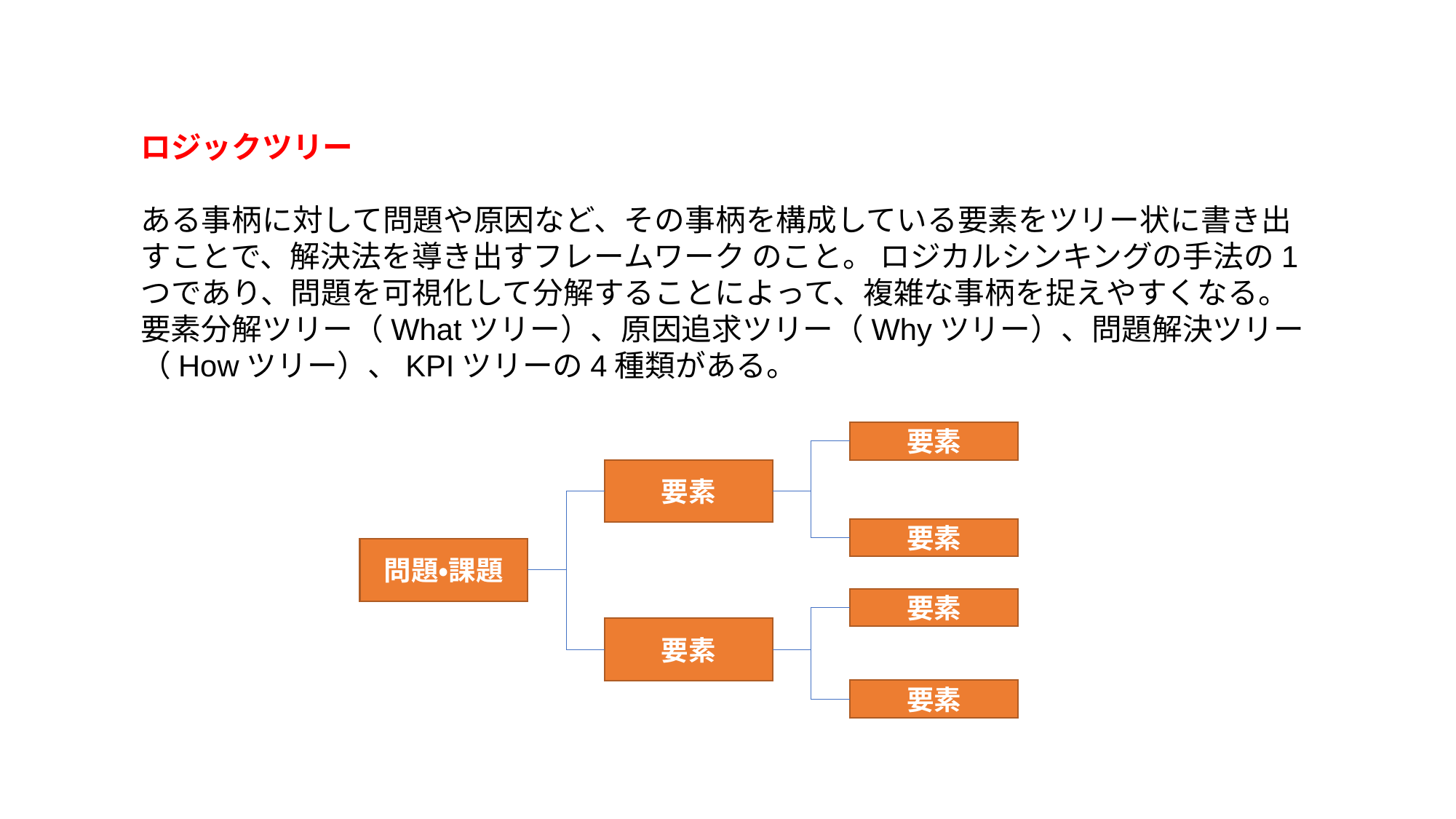

ロジックツリー

ある事柄に対して問題や原因など、その事柄を構成している要素をツリー状に書き出すことで、解決法を導き出すフレームワーク のこと。 ロジカルシンキングの手法の1つであり、問題を可視化して分解することによって、複雑な事柄を捉えやすくなる。
要素分解ツリー（Whatツリー）、原因追求ツリー（Whyツリー）、問題解決ツリー（Howツリー）、KPIツリーの4種類がある。
要素
要素
要素
問題・課題
要素
要素
要素